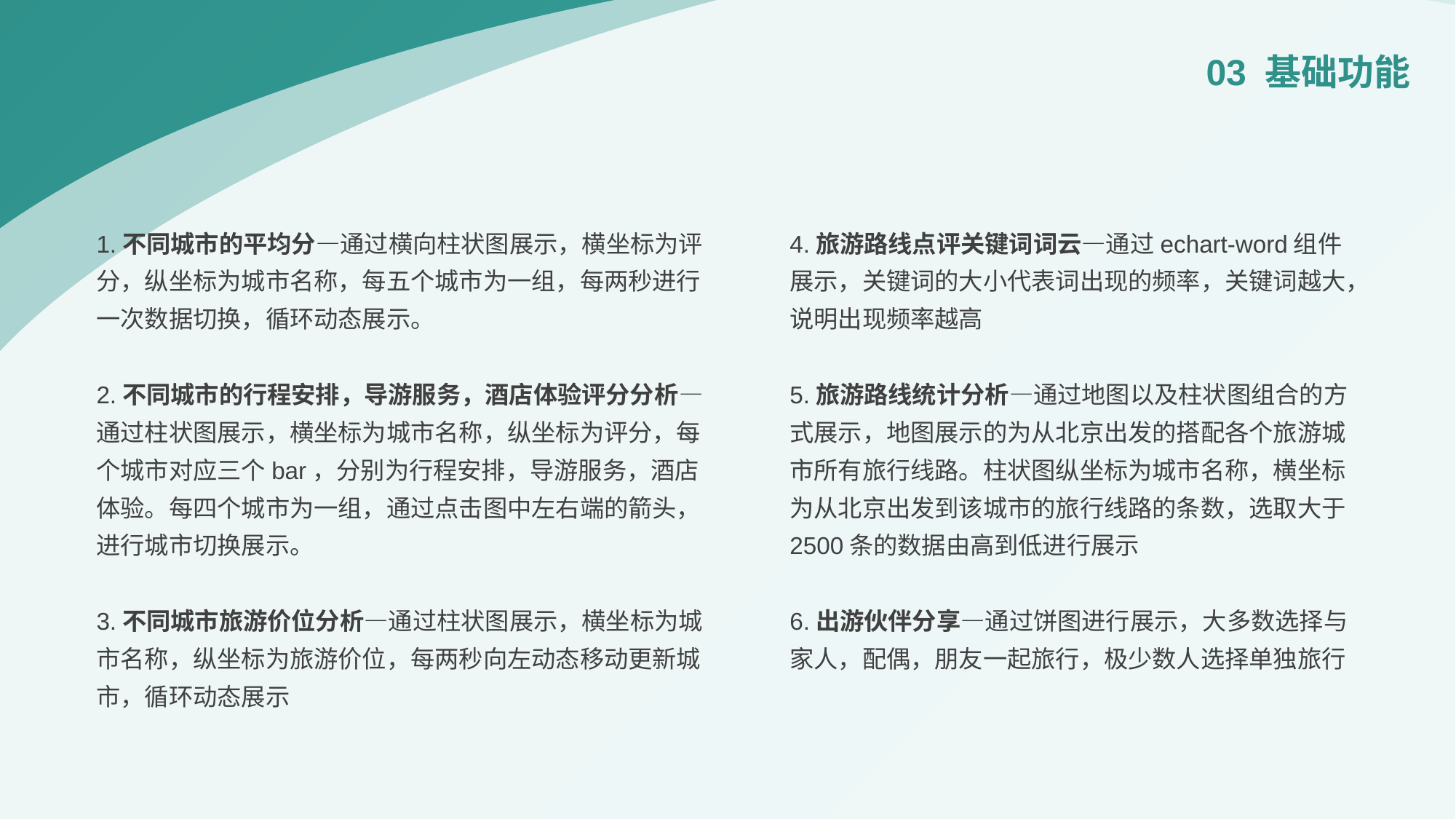

03 基础功能
1.不同城市的平均分—通过横向柱状图展示，横坐标为评分，纵坐标为城市名称，每五个城市为一组，每两秒进行一次数据切换，循环动态展示。

2.不同城市的行程安排，导游服务，酒店体验评分分析—通过柱状图展示，横坐标为城市名称，纵坐标为评分，每个城市对应三个bar，分别为行程安排，导游服务，酒店体验。每四个城市为一组，通过点击图中左右端的箭头，进行城市切换展示。

3.不同城市旅游价位分析—通过柱状图展示，横坐标为城市名称，纵坐标为旅游价位，每两秒向左动态移动更新城市，循环动态展示

4.旅游路线点评关键词词云—通过echart-word组件展示，关键词的大小代表词出现的频率，关键词越大，说明出现频率越高

5.旅游路线统计分析—通过地图以及柱状图组合的方式展示，地图展示的为从北京出发的搭配各个旅游城市所有旅行线路。柱状图纵坐标为城市名称，横坐标为从北京出发到该城市的旅行线路的条数，选取大于2500条的数据由高到低进行展示

6.出游伙伴分享—通过饼图进行展示，大多数选择与家人，配偶，朋友一起旅行，极少数人选择单独旅行